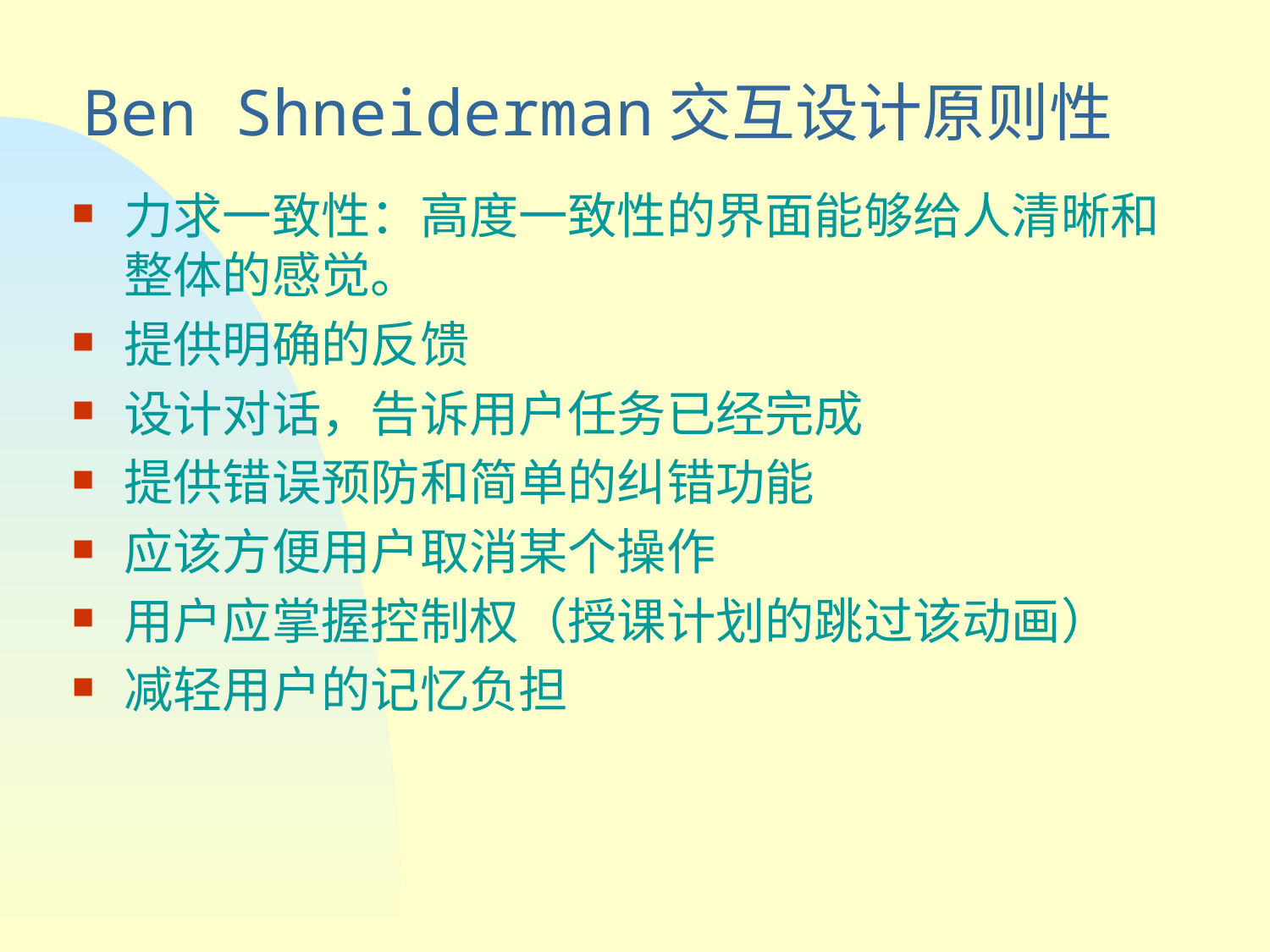

# Ben Shneiderman交互设计原则性
力求一致性：高度一致性的界面能够给人清晰和整体的感觉。
提供明确的反馈
设计对话，告诉用户任务已经完成
提供错误预防和简单的纠错功能
应该方便用户取消某个操作
用户应掌握控制权（授课计划的跳过该动画）
减轻用户的记忆负担